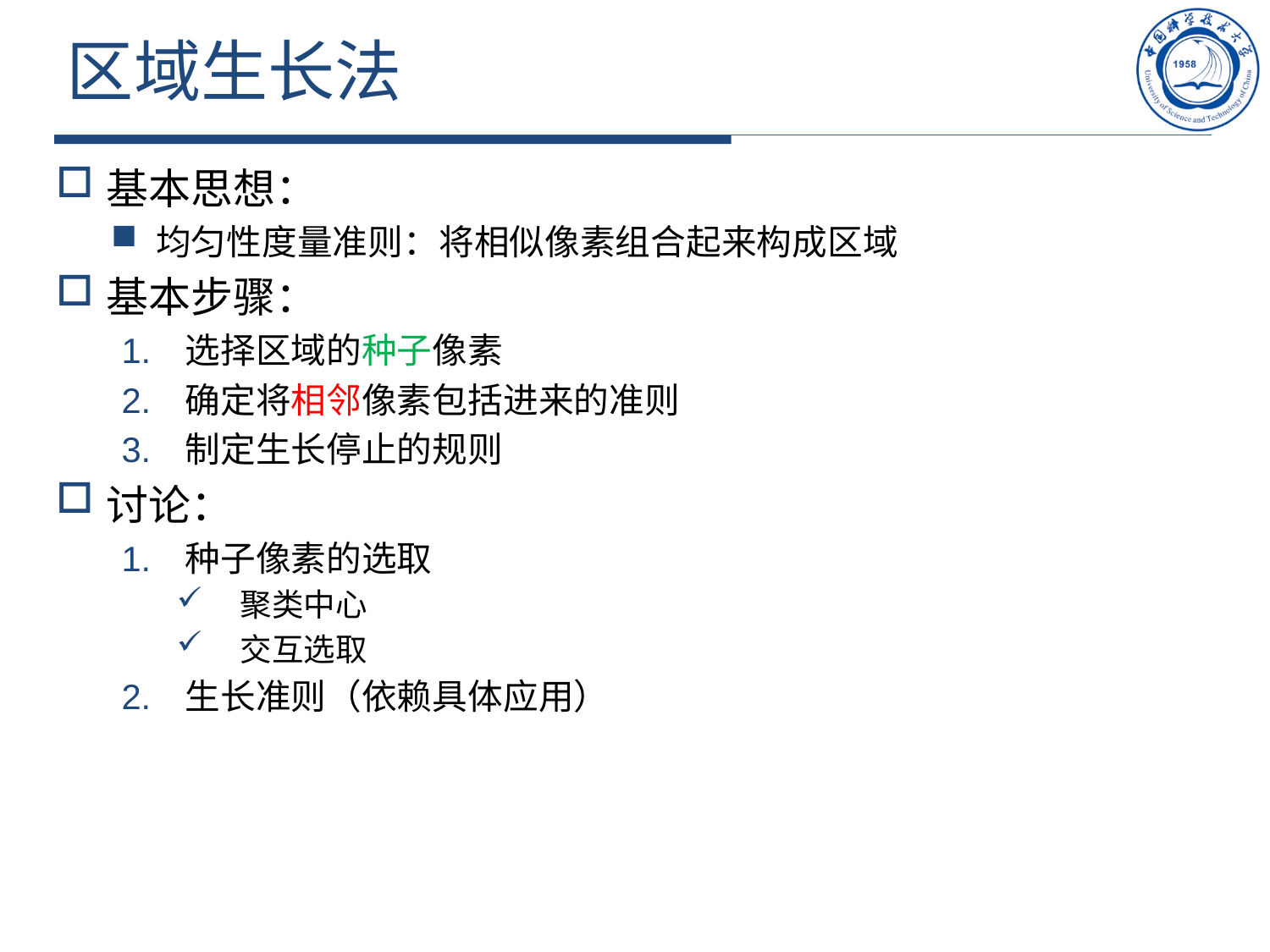

# 区域生长法
基本思想：
均匀性度量准则：将相似像素组合起来构成区域
基本步骤：
选择区域的种子像素
确定将相邻像素包括进来的准则
制定生长停止的规则
讨论：
种子像素的选取
聚类中心
交互选取
生长准则（依赖具体应用）